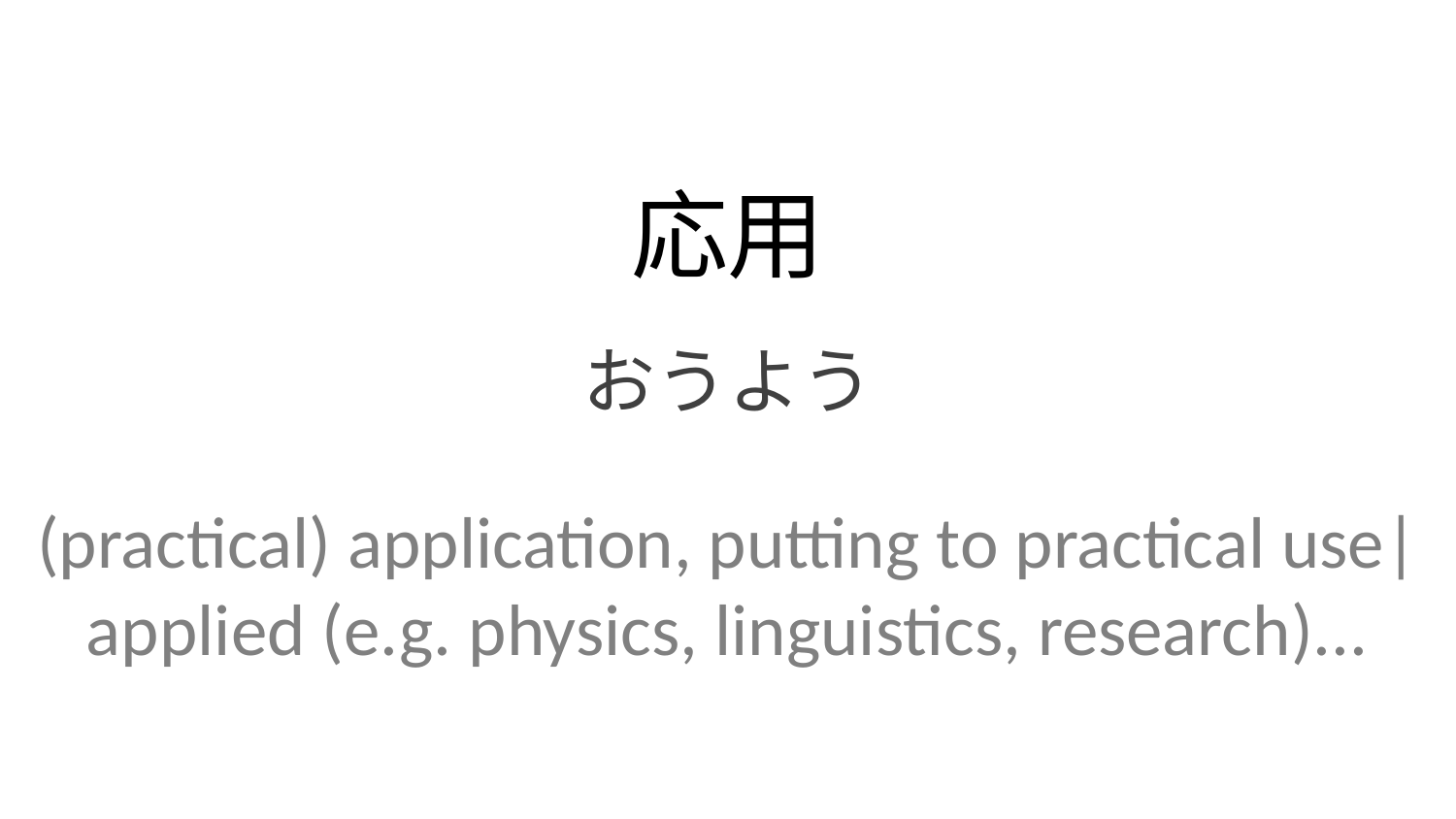

応用

おうよう
(practical) application, putting to practical use| applied (e.g. physics, linguistics, research)...